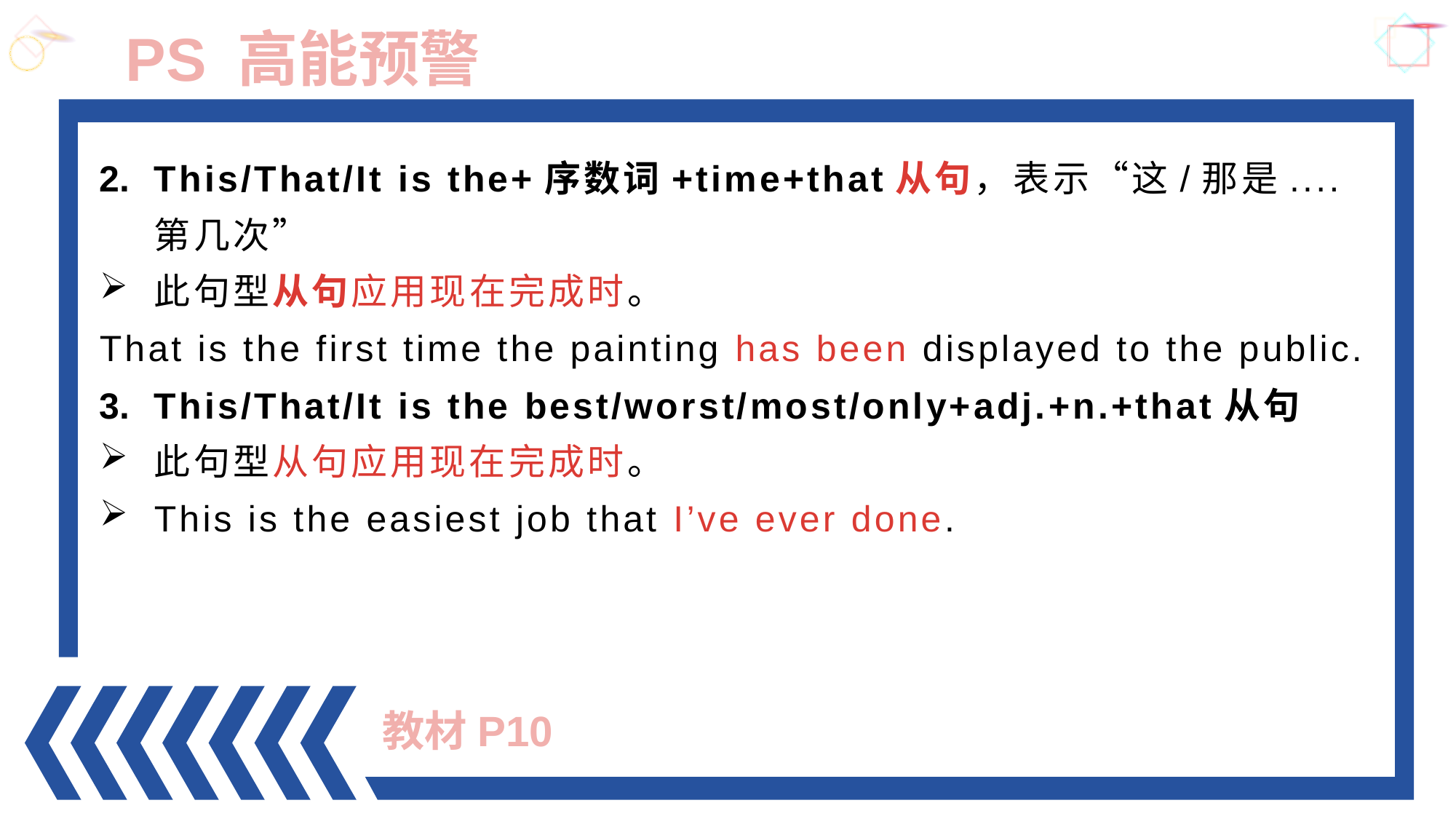

PS 高能预警

This/That/It is the+序数词+time+that从句，表示“这/那是....第几次”
此句型从句应用现在完成时。
That is the first time the painting has been displayed to the public.
This/That/It is the best/worst/most/only+adj.+n.+that从句
此句型从句应用现在完成时。
This is the easiest job that I’ve ever done.
教材P10